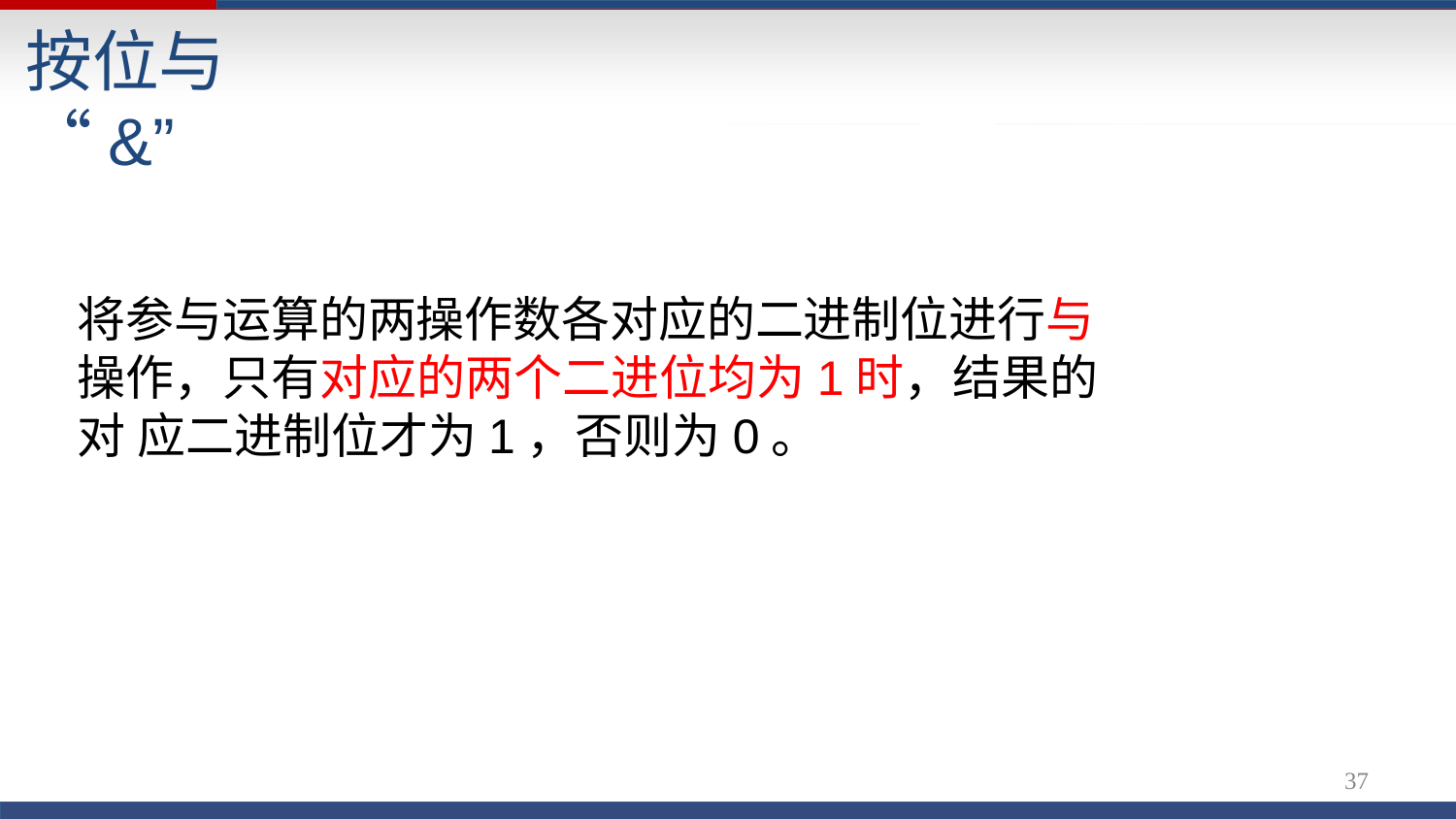

按位与 “&”
将参与运算的两操作数各对应的二进制位进行与 操作，只有对应的两个二进位均为1时，结果的对 应二进制位才为1，否则为0。
37